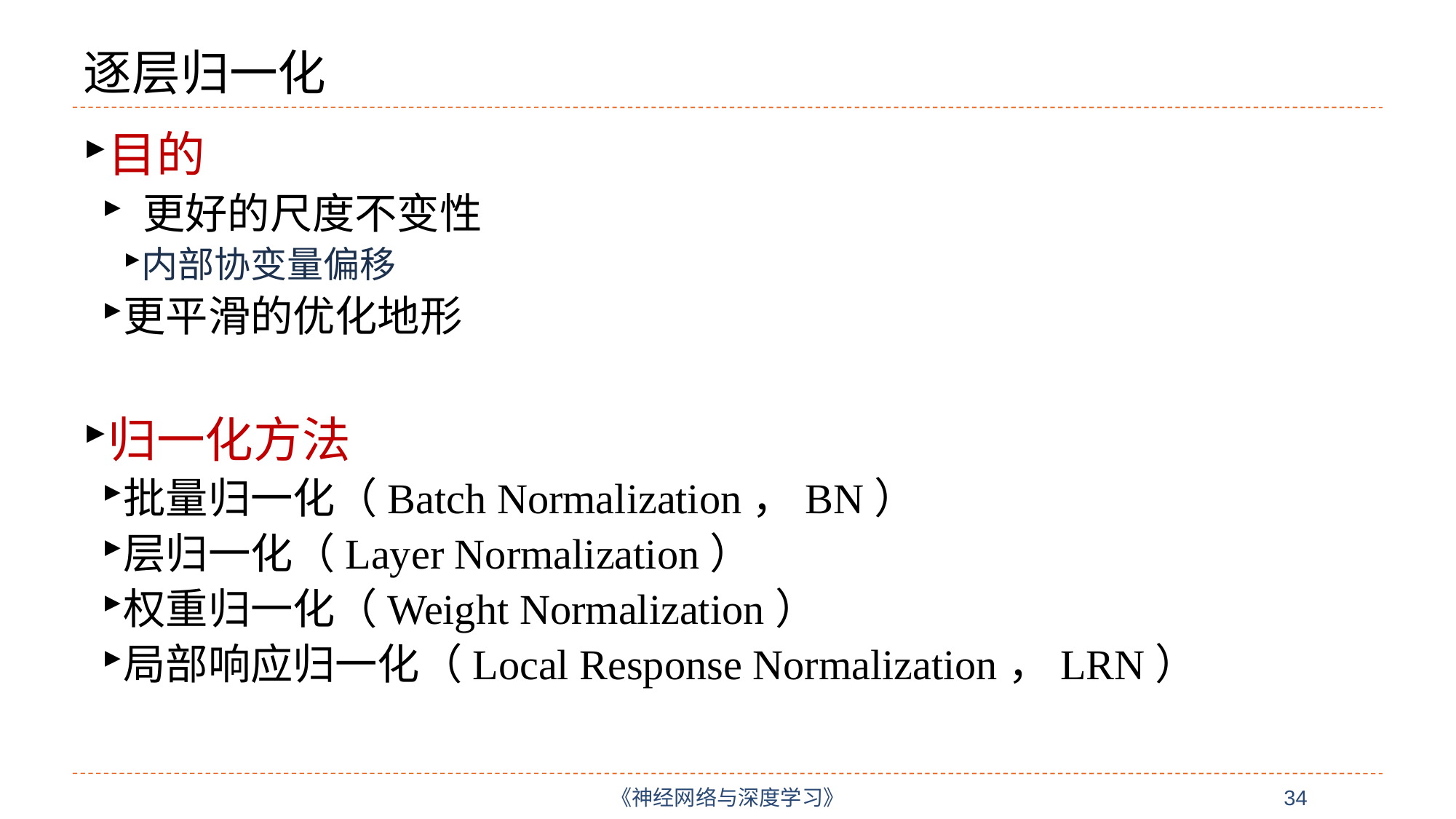

# 逐层归一化
目的
 更好的尺度不变性
内部协变量偏移
更平滑的优化地形

归一化方法
批量归一化（Batch Normalization，BN）
层归一化（Layer Normalization）
权重归一化（Weight Normalization）
局部响应归一化（Local Response Normalization，LRN）